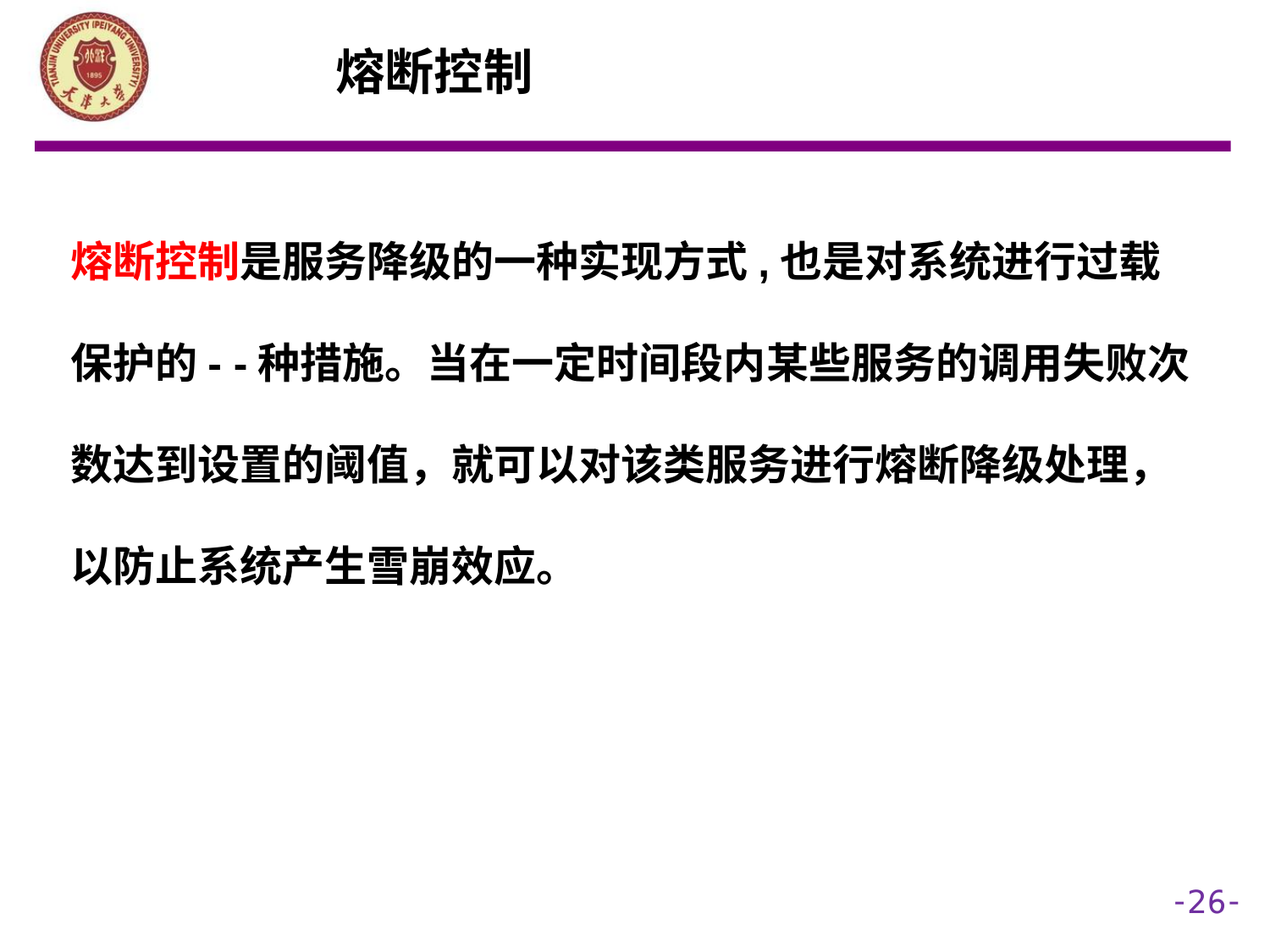

熔断控制
熔断控制是服务降级的一种实现方式,也是对系统进行过载保护的- -种措施。当在一定时间段内某些服务的调用失败次数达到设置的阈值，就可以对该类服务进行熔断降级处理，以防止系统产生雪崩效应。